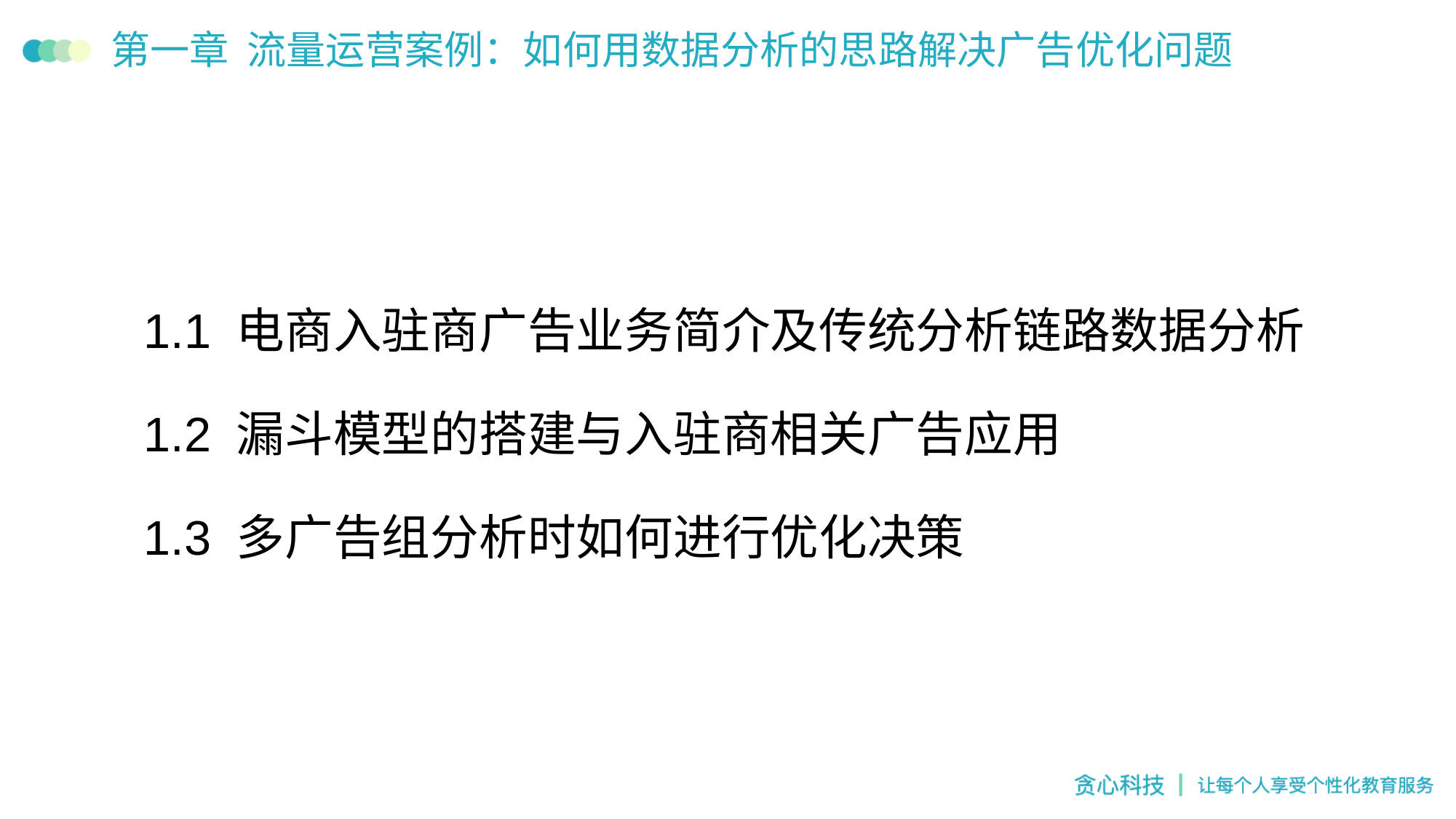

# 第一章  流量运营案例：如何用数据分析的思路解决广告优化问题
1.1 电商入驻商广告业务简介及传统分析链路数据分析
1.2 漏斗模型的搭建与入驻商相关广告应用
1.3 多广告组分析时如何进行优化决策